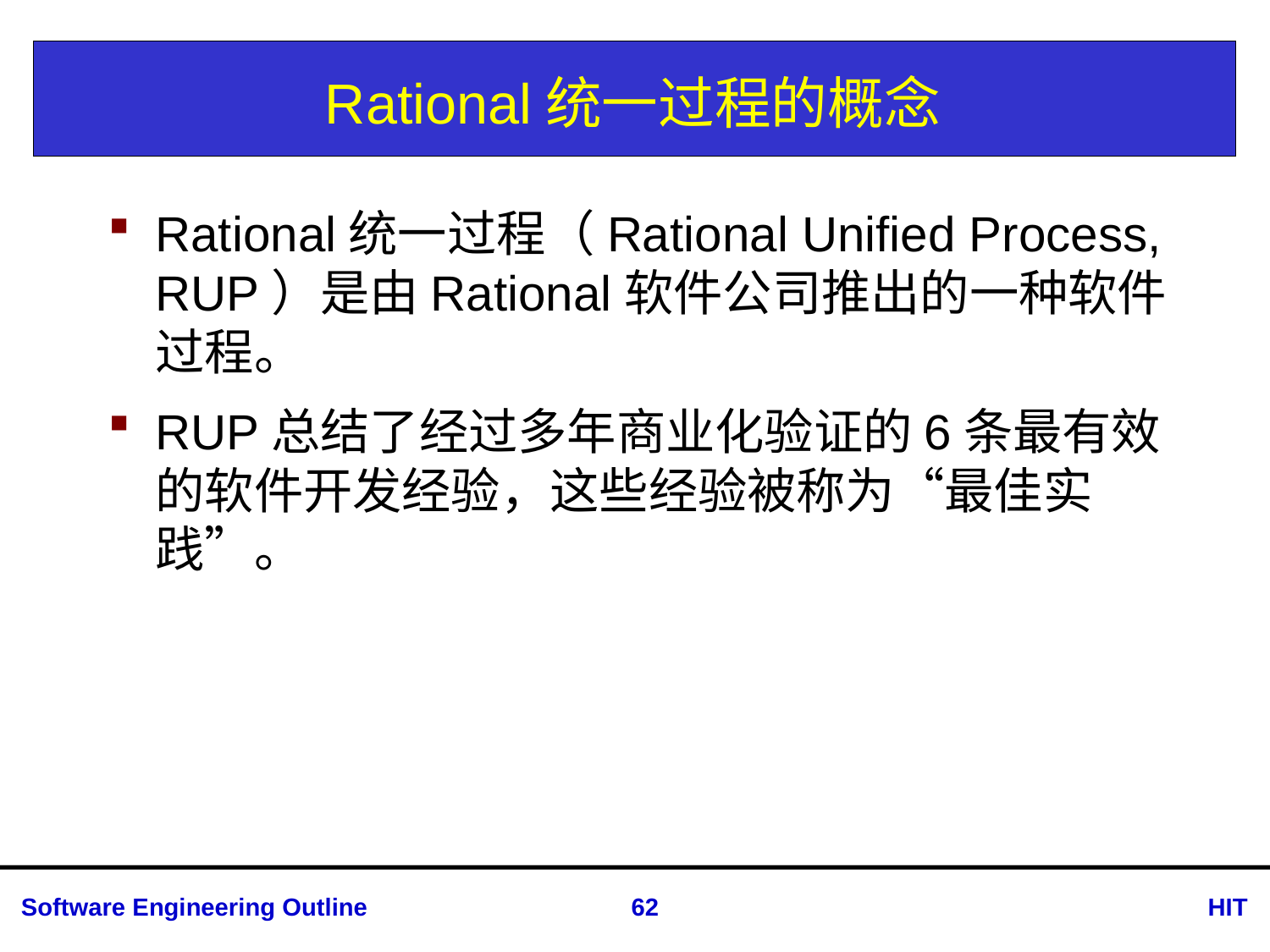

# Rational统一过程的概念
Rational统一过程（Rational Unified Process, RUP）是由Rational软件公司推出的一种软件过程。
RUP总结了经过多年商业化验证的6条最有效的软件开发经验，这些经验被称为“最佳实践”。